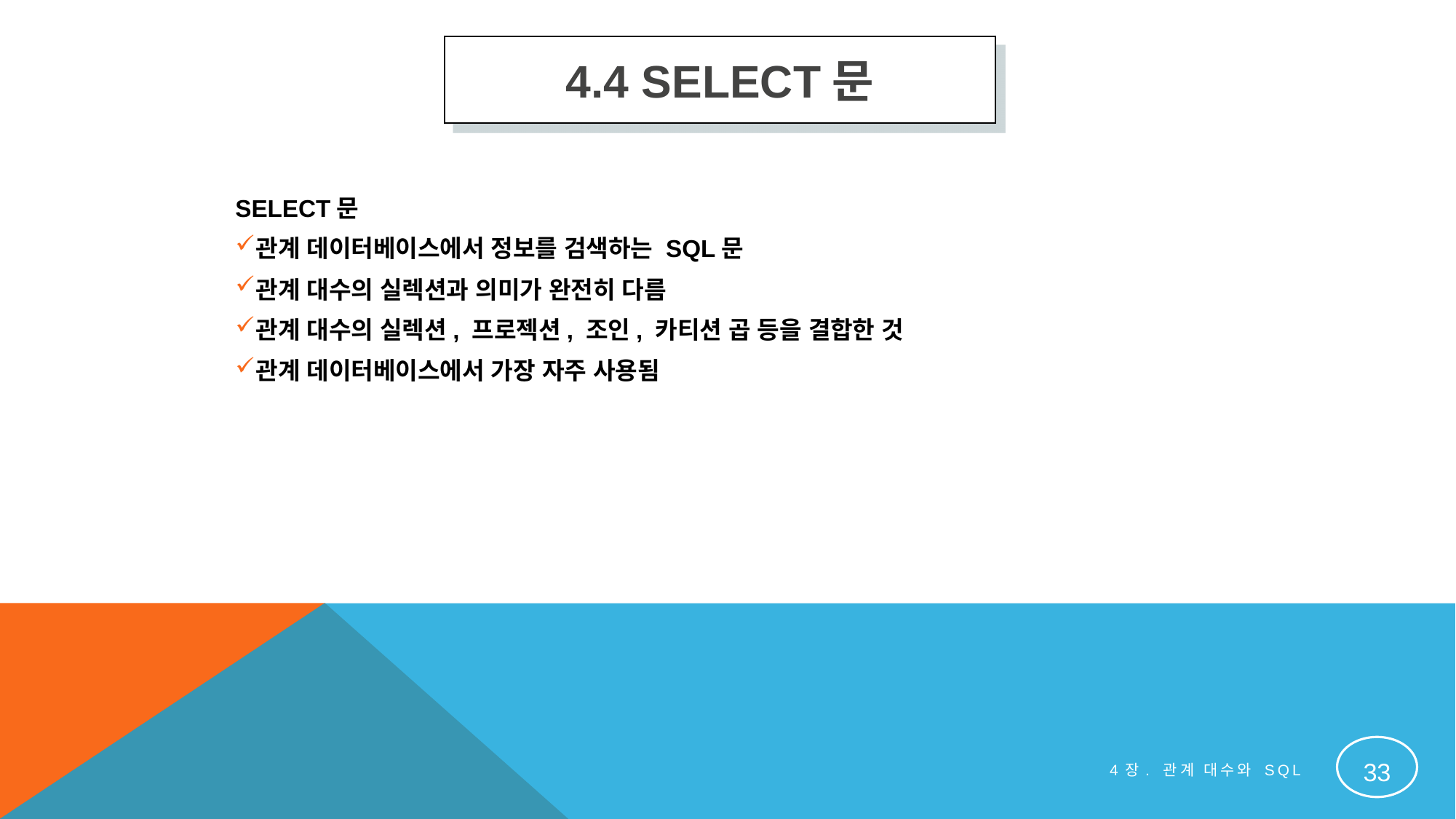

4.4 SELECT문
SELECT문
관계 데이터베이스에서 정보를 검색하는 SQL문
관계 대수의 실렉션과 의미가 완전히 다름
관계 대수의 실렉션, 프로젝션, 조인, 카티션 곱 등을 결합한 것
관계 데이터베이스에서 가장 자주 사용됨
33
4장. 관계 대수와 SQL